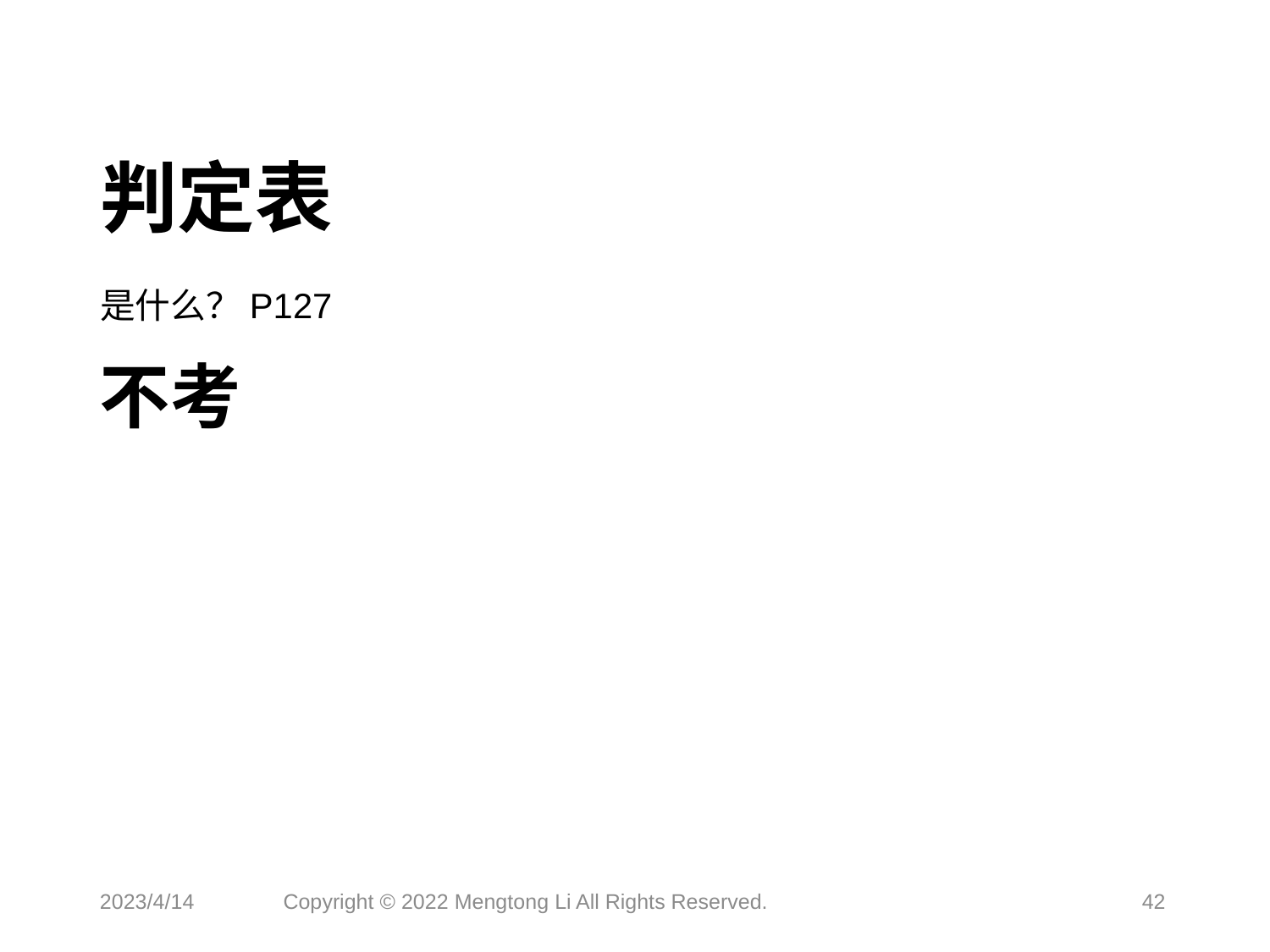

# 判定表
是什么？P127

不考
2023/4/14
Copyright © 2022 Mengtong Li All Rights Reserved.
42